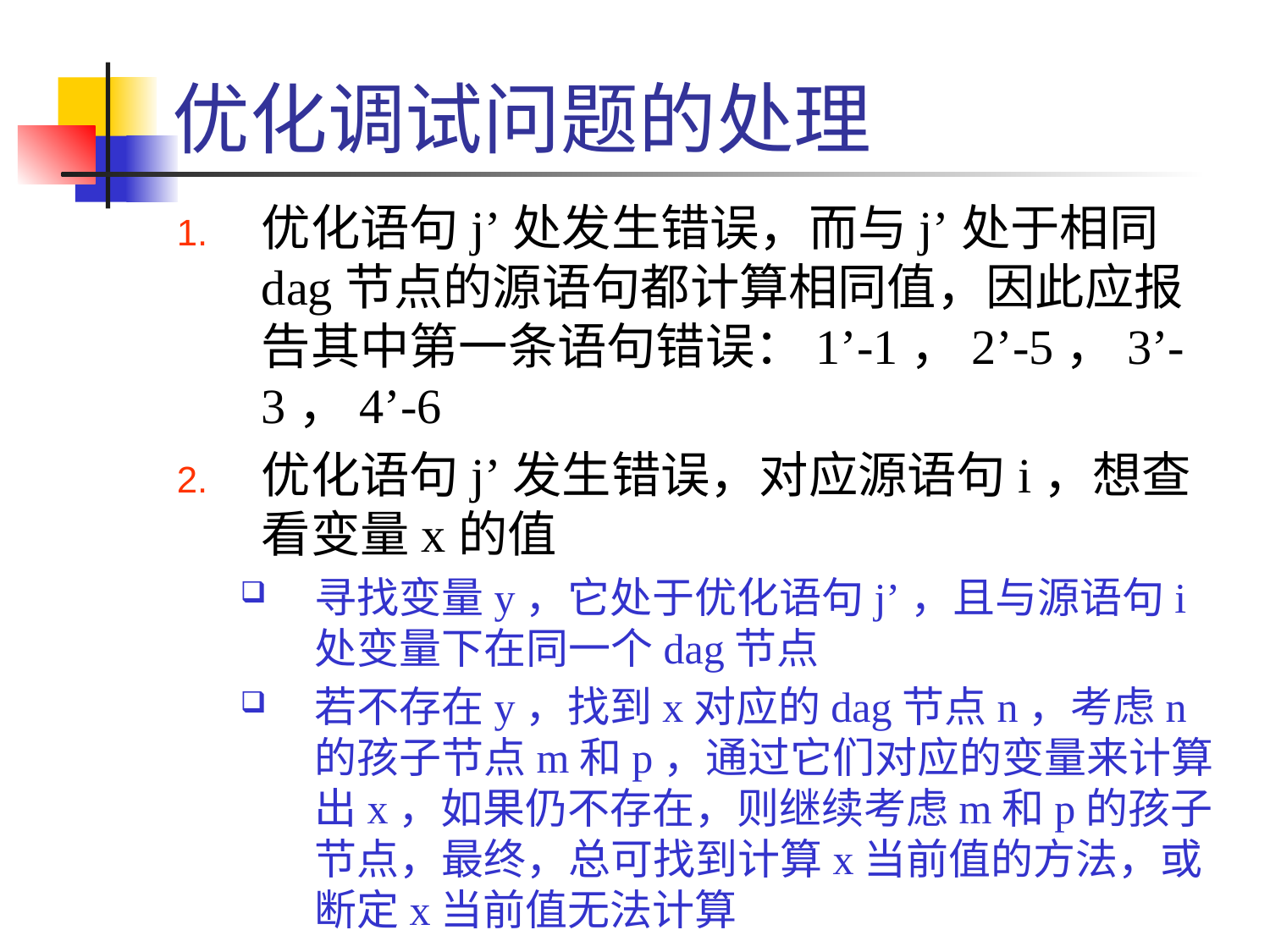

# 优化调试问题的处理
优化语句j’处发生错误，而与j’处于相同dag节点的源语句都计算相同值，因此应报告其中第一条语句错误：1’-1，2’-5，3’-3，4’-6
优化语句j’发生错误，对应源语句i，想查看变量x的值
寻找变量y，它处于优化语句j’，且与源语句i处变量下在同一个dag节点
若不存在y，找到x对应的dag节点n，考虑n的孩子节点m和p，通过它们对应的变量来计算出x，如果仍不存在，则继续考虑m和p的孩子节点，最终，总可找到计算x当前值的方法，或断定x当前值无法计算